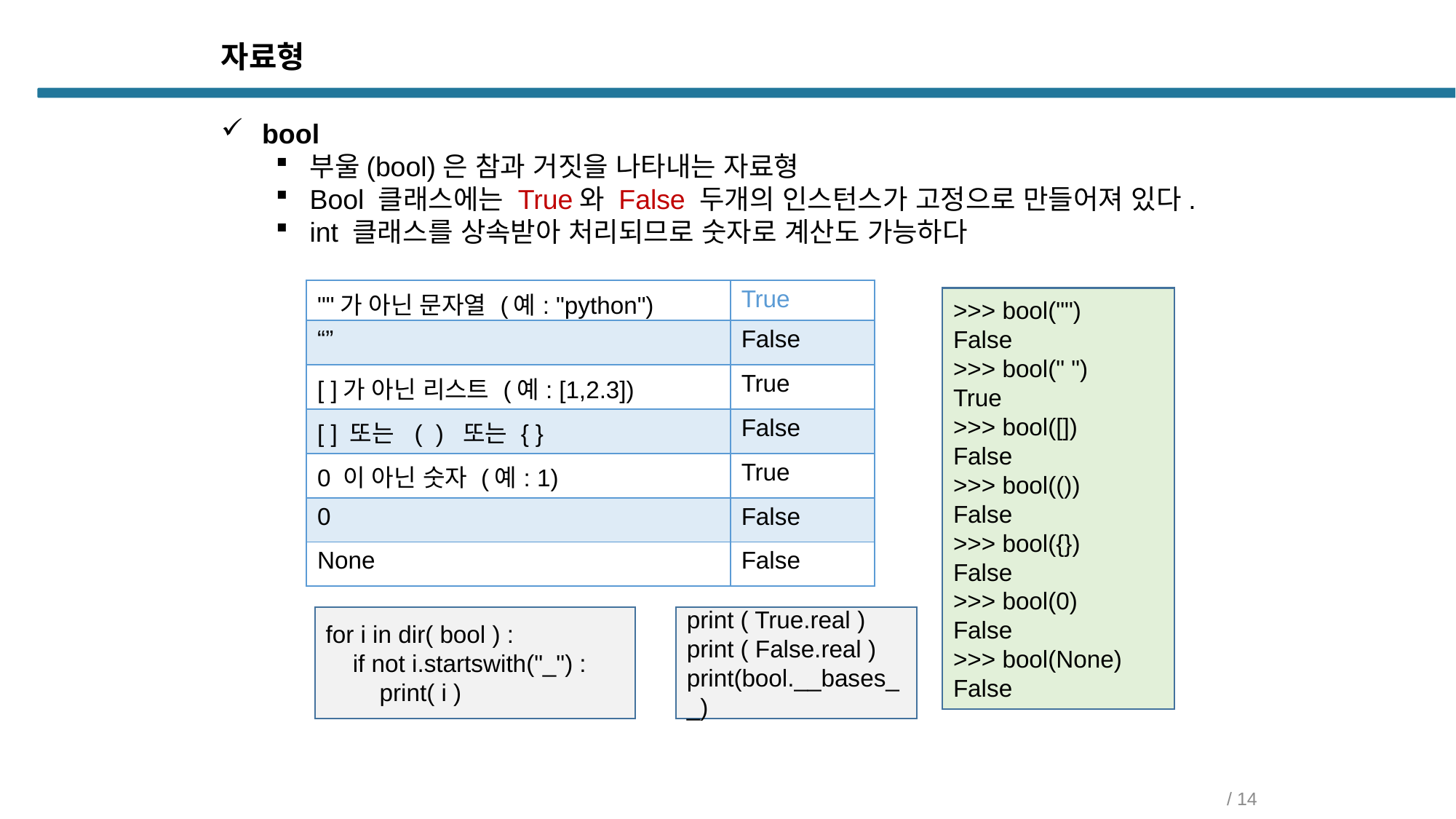

자료형
bool
부울(bool)은 참과 거짓을 나타내는 자료형
Bool 클래스에는 True와 False 두개의 인스턴스가 고정으로 만들어져 있다.
int 클래스를 상속받아 처리되므로 숫자로 계산도 가능하다
| ""가 아닌 문자열 (예: "python") | True |
| --- | --- |
| “” | False |
| [ ]가 아닌 리스트 (예: [1,2.3]) | True |
| [ ] 또는 ( ) 또는 { } | False |
| 0 이 아닌 숫자 (예: 1) | True |
| 0 | False |
| None | False |
>>> bool("")
False
>>> bool(" ")
True
>>> bool([])
False
>>> bool(())
False
>>> bool({})
False
>>> bool(0)
False
>>> bool(None)
False
for i in dir( bool ) :
    if not i.startswith("_") :
        print( i )
print ( True.real )
print ( False.real )
print(bool.__bases__)
/ 14